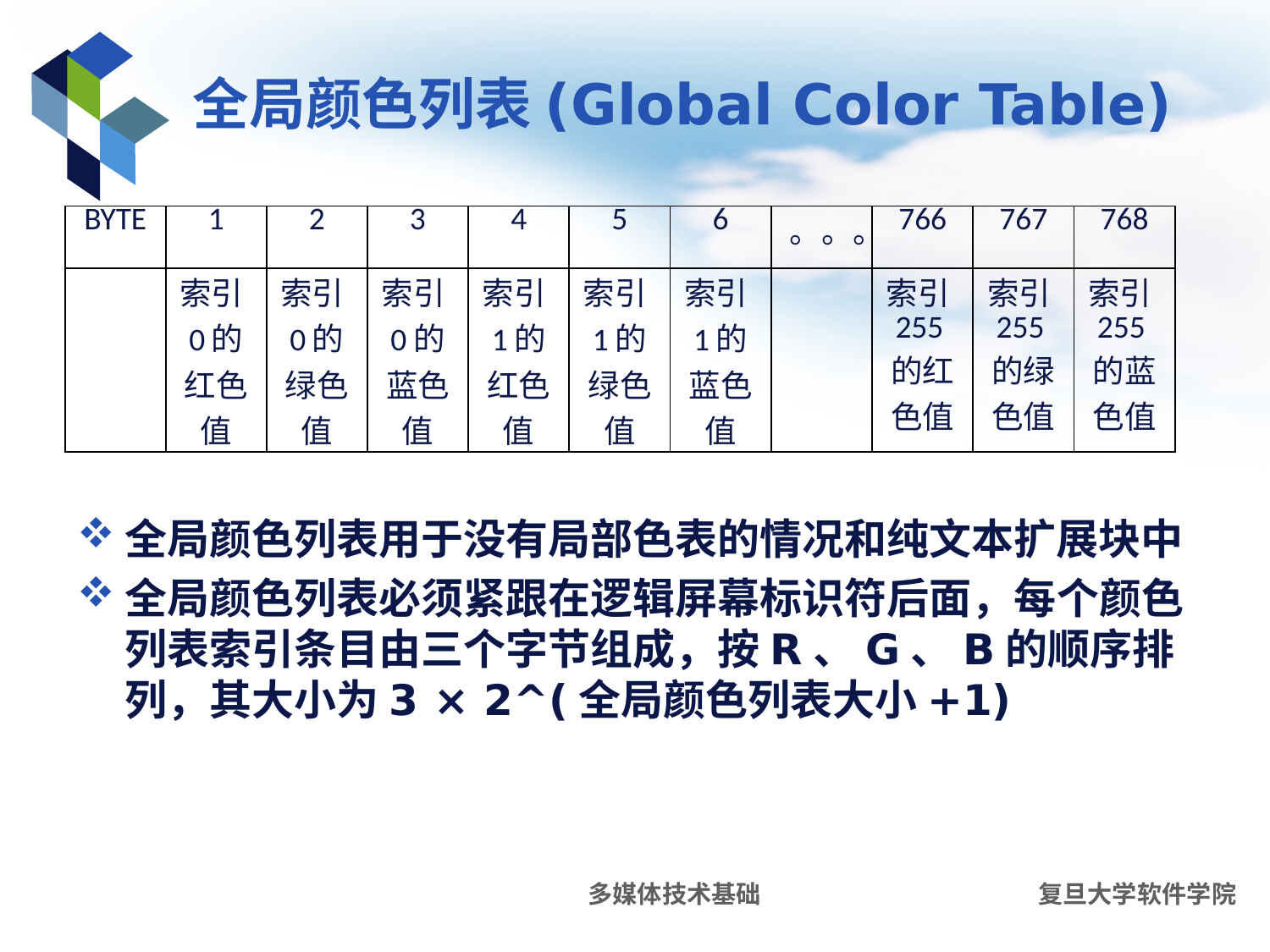

# 全局颜色列表(Global Color Table)
| BYTE | 1 | 2 | 3 | 4 | 5 | 6 | 。。。 | 766 | 767 | 768 |
| --- | --- | --- | --- | --- | --- | --- | --- | --- | --- | --- |
|  | 索引0的红色值 | 索引0的绿色值 | 索引0的蓝色值 | 索引1的红色值 | 索引1的绿色值 | 索引1的蓝色值 |  | 索引255的红色值 | 索引255的绿色值 | 索引255的蓝色值 |
全局颜色列表用于没有局部色表的情况和纯文本扩展块中
全局颜色列表必须紧跟在逻辑屏幕标识符后面，每个颜色列表索引条目由三个字节组成，按R、G、B的顺序排列，其大小为3 × 2^(全局颜色列表大小+1)
多媒体技术基础